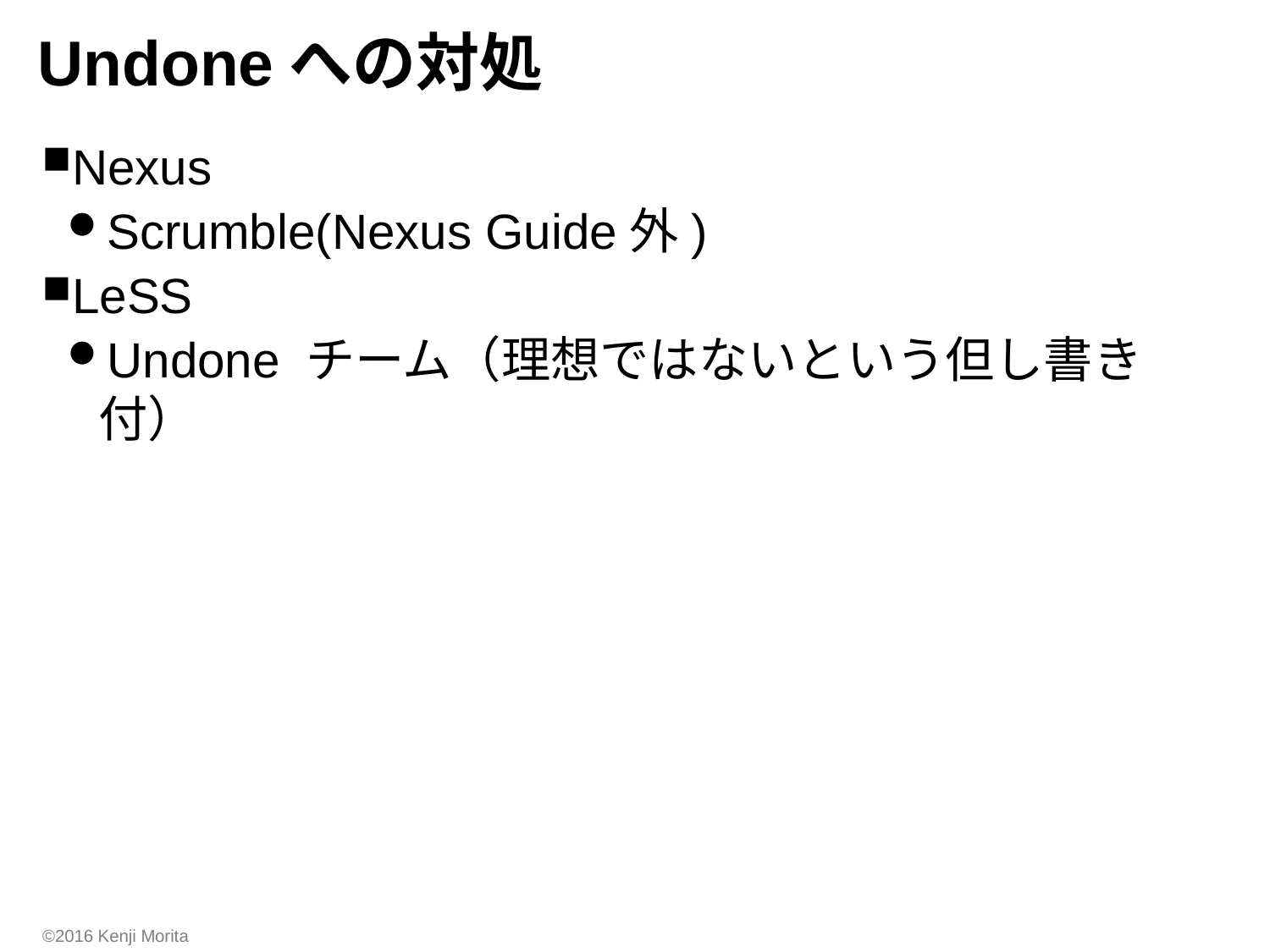

# Undoneへの対処
Nexus
Scrumble(Nexus Guide外)
LeSS
Undone チーム（理想ではないという但し書き付）